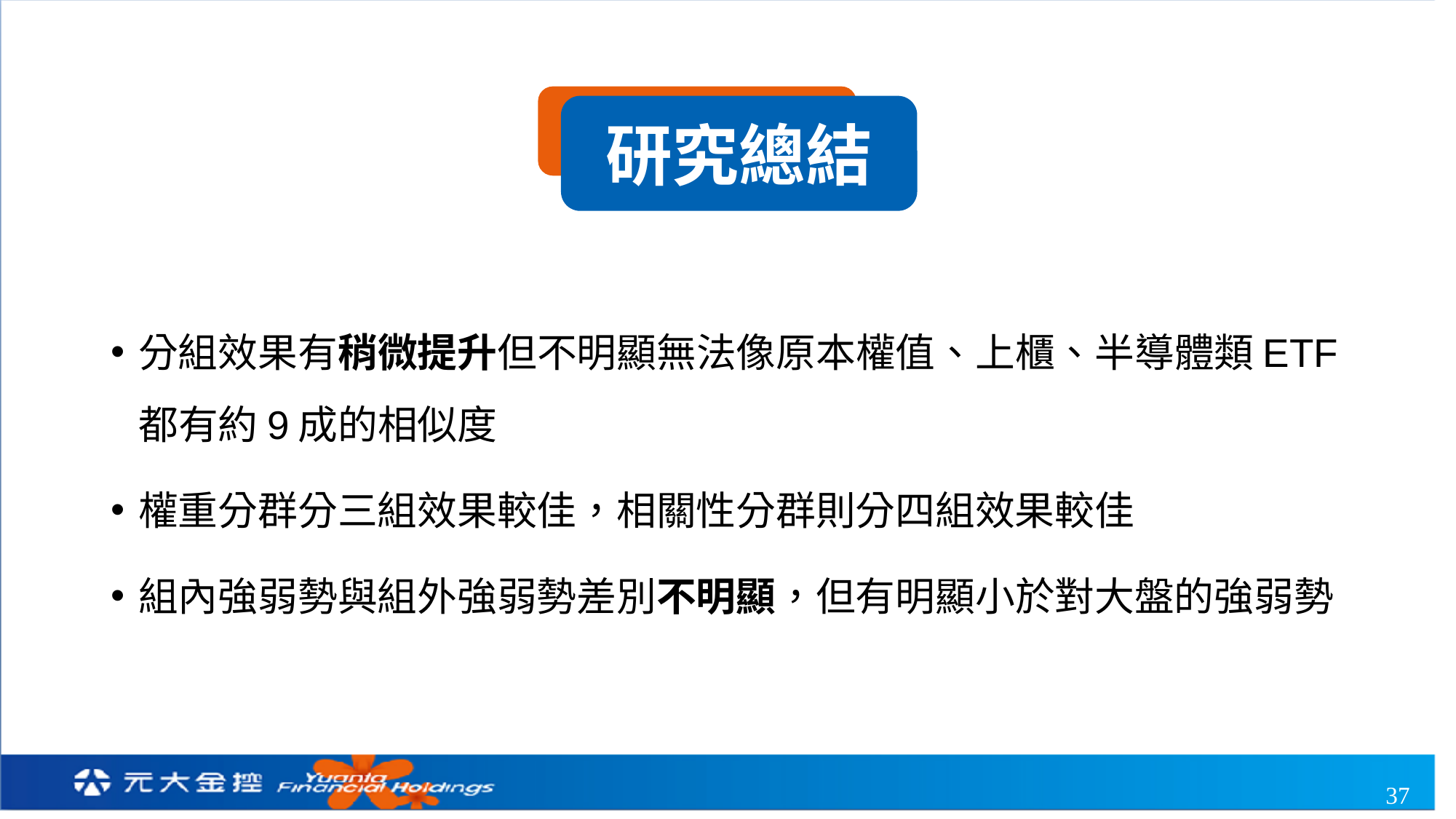

研究總結
分組效果有稍微提升但不明顯無法像原本權值、上櫃、半導體類ETF都有約9成的相似度
權重分群分三組效果較佳，相關性分群則分四組效果較佳
組內強弱勢與組外強弱勢差別不明顯，但有明顯小於對大盤的強弱勢
37